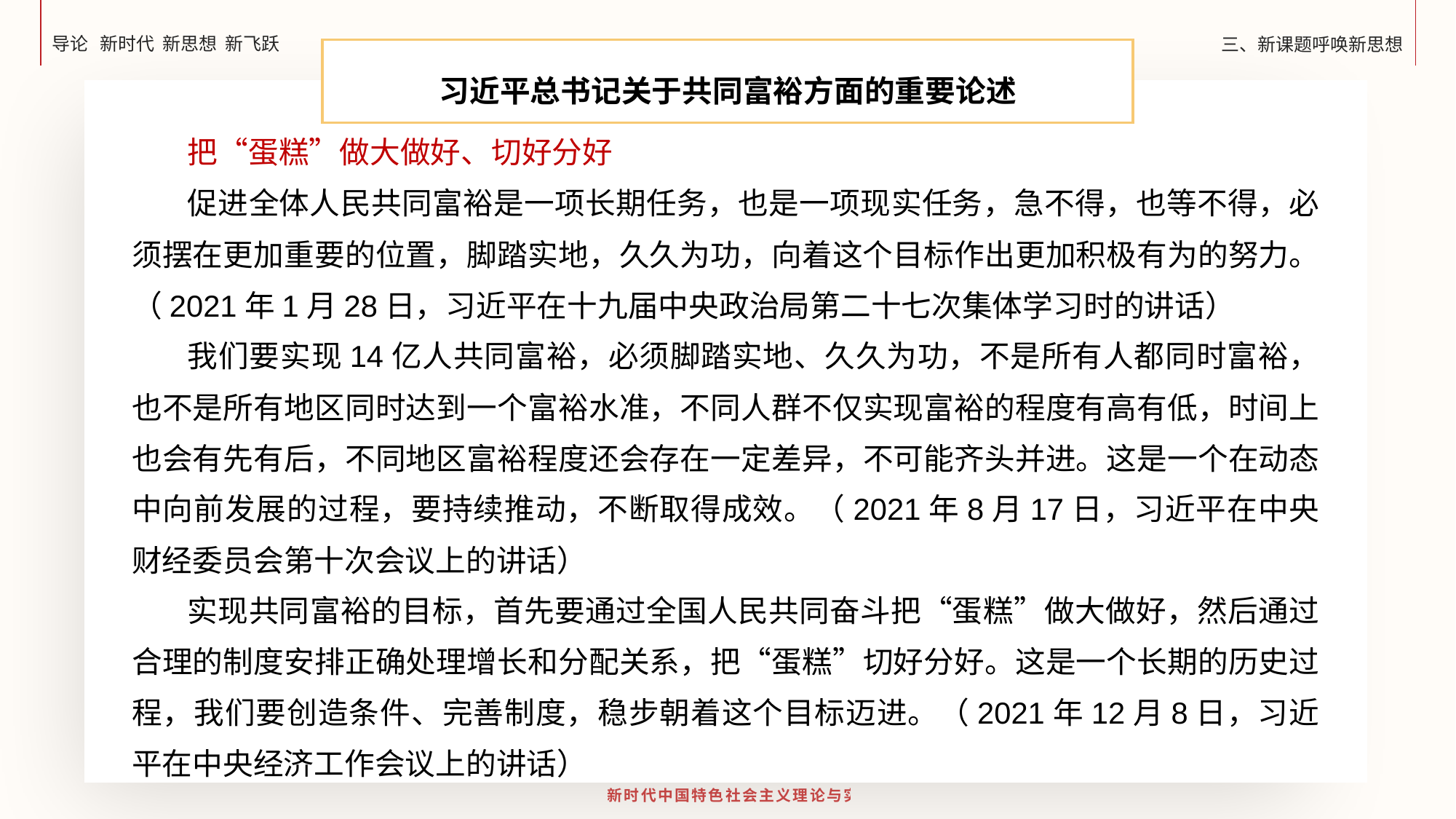

习近平总书记关于共同富裕方面的重要论述

把“蛋糕”做大做好、切好分好
促进全体人民共同富裕是一项长期任务，也是一项现实任务，急不得，也等不得，必须摆在更加重要的位置，脚踏实地，久久为功，向着这个目标作出更加积极有为的努力。（2021年1月28日，习近平在十九届中央政治局第二十七次集体学习时的讲话）
我们要实现14亿人共同富裕，必须脚踏实地、久久为功，不是所有人都同时富裕，也不是所有地区同时达到一个富裕水准，不同人群不仅实现富裕的程度有高有低，时间上也会有先有后，不同地区富裕程度还会存在一定差异，不可能齐头并进。这是一个在动态中向前发展的过程，要持续推动，不断取得成效。（2021年8月17日，习近平在中央财经委员会第十次会议上的讲话）
实现共同富裕的目标，首先要通过全国人民共同奋斗把“蛋糕”做大做好，然后通过合理的制度安排正确处理增长和分配关系，把“蛋糕”切好分好。这是一个长期的历史过程，我们要创造条件、完善制度，稳步朝着这个目标迈进。（2021年12月8日，习近平在中央经济工作会议上的讲话）